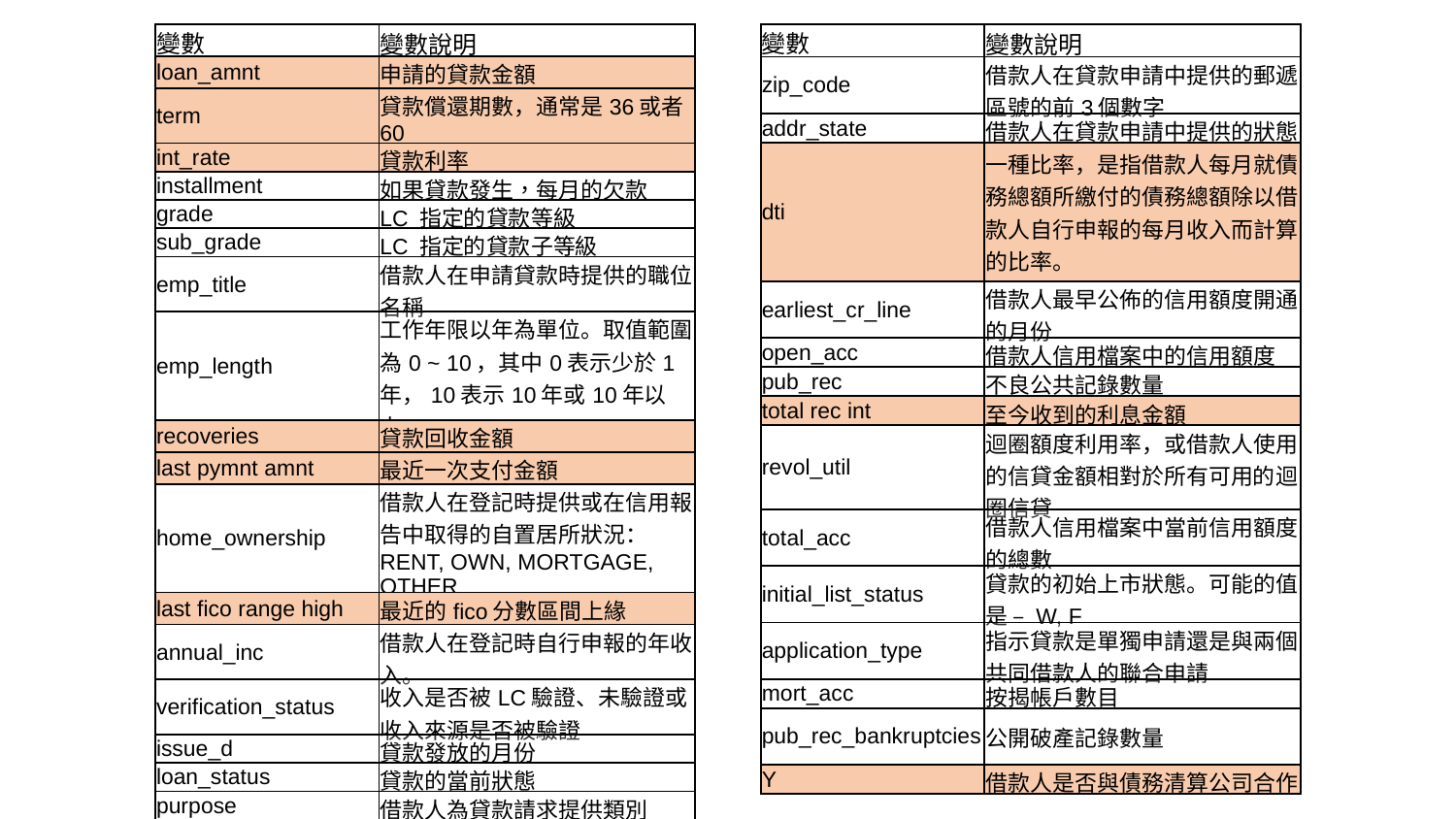

| 變數 | 變數說明 |
| --- | --- |
| zip\_code | 借款人在貸款申請中提供的郵遞區號的前3個數字 |
| addr\_state | 借款人在貸款申請中提供的狀態 |
| dti | 一種比率，是指借款人每月就債務總額所繳付的債務總額除以借款人自行申報的每月收入而計算的比率。 |
| earliest\_cr\_line | 借款人最早公佈的信用額度開通的月份 |
| open\_acc | 借款人信用檔案中的信用額度 |
| pub\_rec | 不良公共記錄數量 |
| total rec int | 至今收到的利息金額 |
| revol\_util | 迴圈額度利用率，或借款人使用的信貸金額相對於所有可用的迴圈信貸 |
| total\_acc | 借款人信用檔案中當前信用額度的總數 |
| initial\_list\_status | 貸款的初始上市狀態。可能的值是 – W, F |
| application\_type | 指示貸款是單獨申請還是與兩個共同借款人的聯合申請 |
| mort\_acc | 按揭帳戶數目 |
| pub\_rec\_bankruptcies | 公開破產記錄數量 |
| Y | 借款人是否與債務清算公司合作 |
| 變數 | 變數說明 |
| --- | --- |
| loan\_amnt | 申請的貸款金額 |
| term | 貸款償還期數，通常是36或者60 |
| int\_rate | 貸款利率 |
| installment | 如果貸款發生，每月的欠款 |
| grade | LC 指定的貸款等級 |
| sub\_grade | LC 指定的貸款子等級 |
| emp\_title | 借款人在申請貸款時提供的職位名稱 |
| emp\_length | 工作年限以年為單位。取值範圍為0 ~ 10，其中0表示少於1年，10表示10年或10年以上。 |
| recoveries | 貸款回收金額 |
| last pymnt amnt | 最近一次支付金額 |
| home\_ownership | 借款人在登記時提供或在信用報告中取得的自置居所狀況： RENT, OWN, MORTGAGE, OTHER |
| last fico range high | 最近的fico分數區間上緣 |
| annual\_inc | 借款人在登記時自行申報的年收入。 |
| verification\_status | 收入是否被LC驗證、未驗證或收入來源是否被驗證 |
| issue\_d | 貸款發放的月份 |
| loan\_status | 貸款的當前狀態 |
| purpose | 借款人為貸款請求提供類別 |